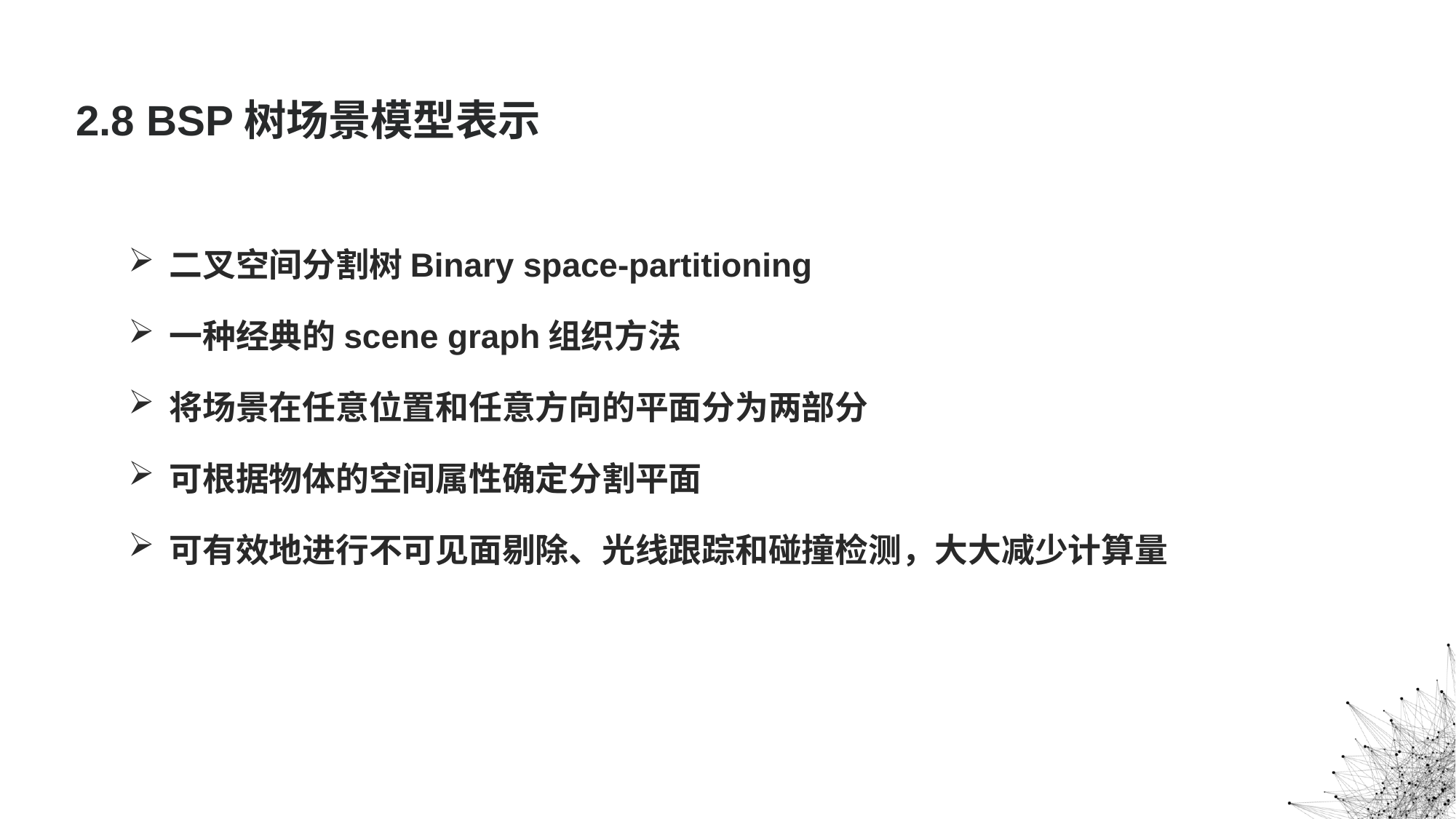

# 2.8 BSP树场景模型表示
二叉空间分割树Binary space-partitioning
一种经典的scene graph组织方法
将场景在任意位置和任意方向的平面分为两部分
可根据物体的空间属性确定分割平面
可有效地进行不可见面剔除、光线跟踪和碰撞检测，大大减少计算量